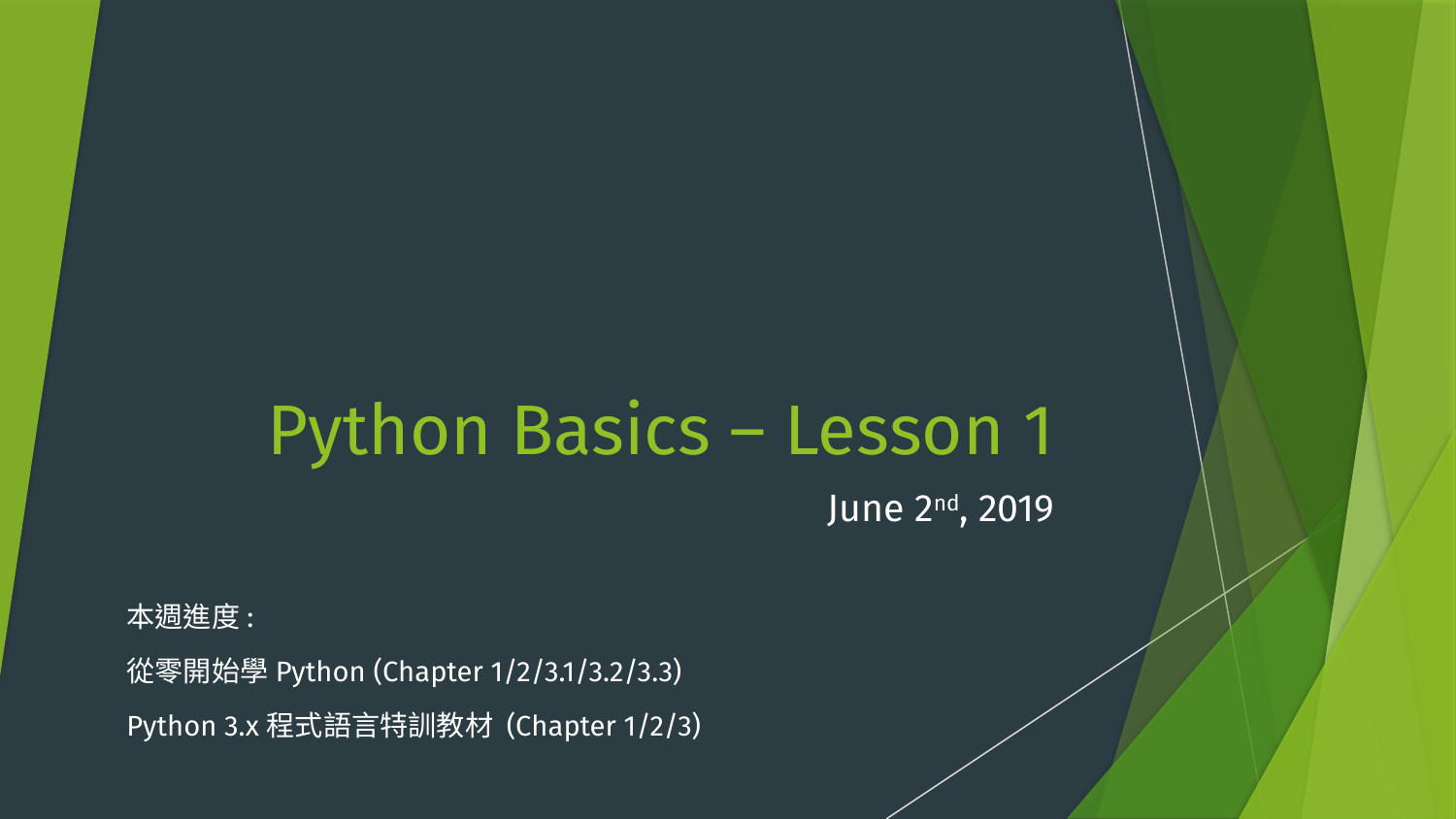

# Python Basics – Lesson 1
June 2nd, 2019

本週進度:
從零開始學Python (Chapter 1/2/3.1/3.2/3.3)
Python 3.x程式語言特訓教材 (Chapter 1/2/3)